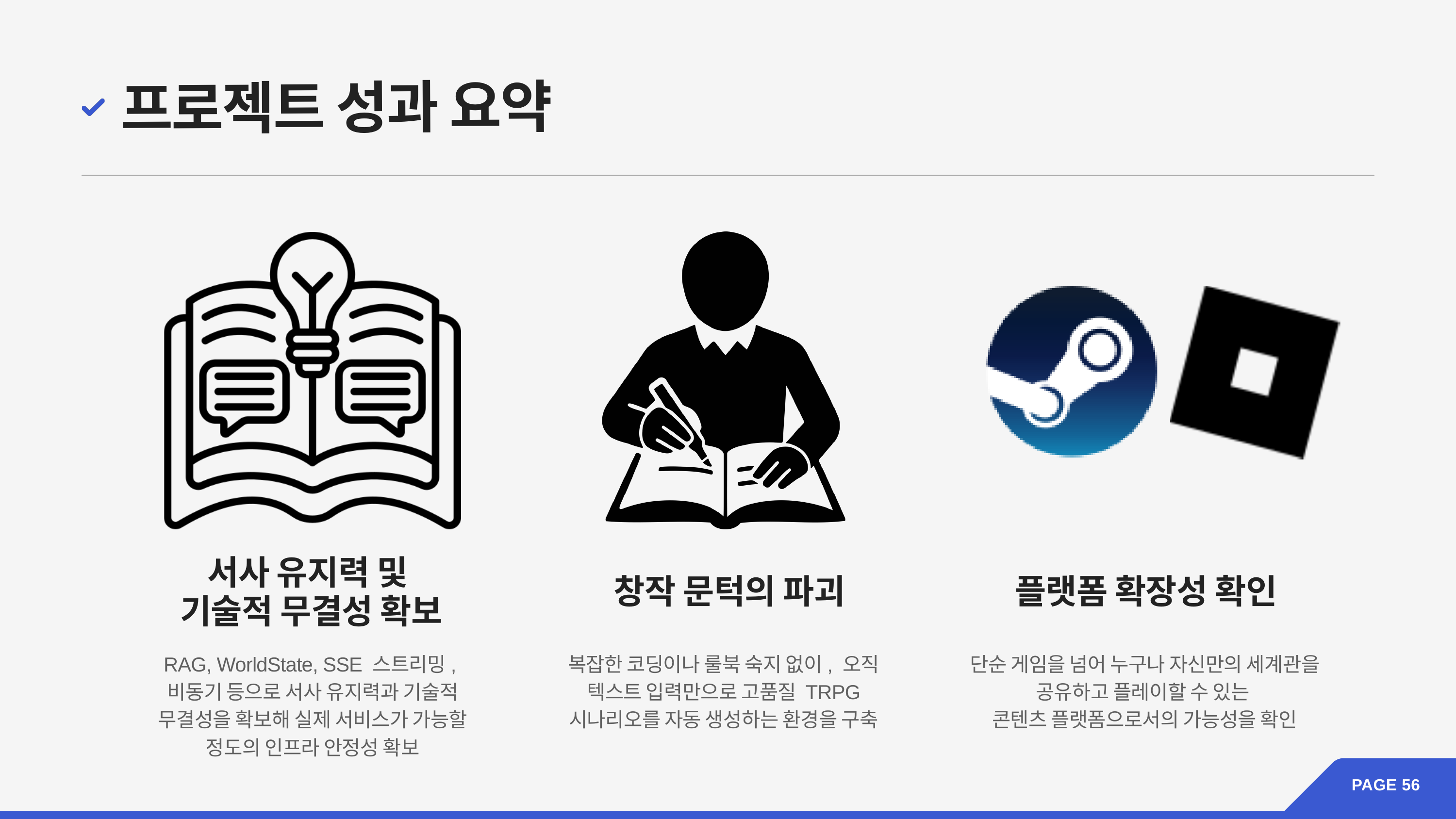

프로젝트 성과 요약

서사 유지력 및
기술적 무결성 확보
창작 문턱의 파괴
플랫폼 확장성 확인
RAG, WorldState, SSE 스트리밍,
비동기 등으로 서사 유지력과 기술적 무결성을 확보해 실제 서비스가 가능할 정도의 인프라 안정성 확보
복잡한 코딩이나 룰북 숙지 없이, 오직 텍스트 입력만으로 고품질 TRPG 시나리오를 자동 생성하는 환경을 구축
단순 게임을 넘어 누구나 자신만의 세계관을 공유하고 플레이할 수 있는
콘텐츠 플랫폼으로서의 가능성을 확인

PAGE 56